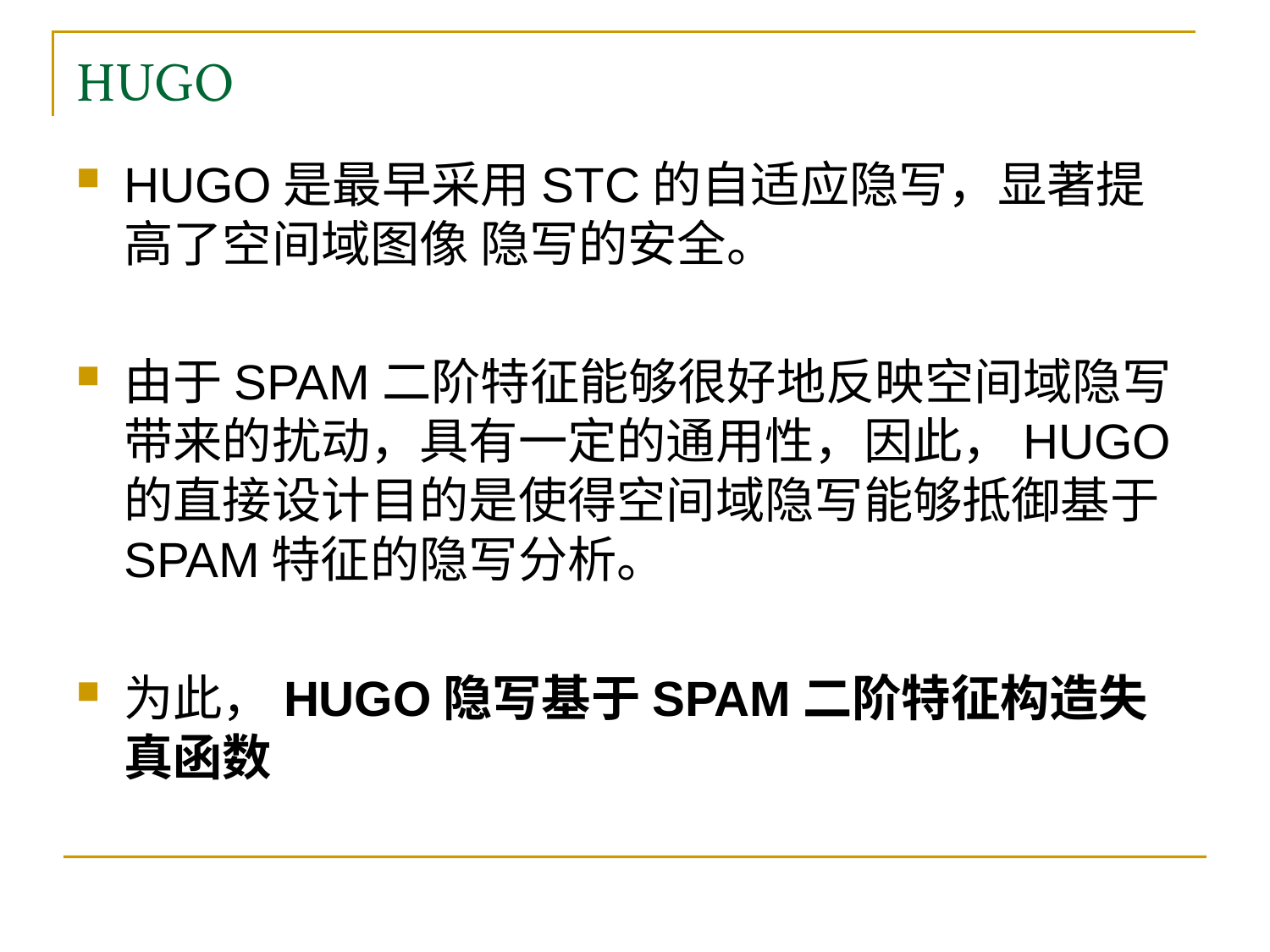

# HUGO
HUGO是最早采用STC的自适应隐写，显著提高了空间域图像 隐写的安全。

由于SPAM二阶特征能够很好地反映空间域隐写 带来的扰动，具有一定的通用性，因此，HUGO的直接设计目的是使得空间域隐写能够抵御基于SPAM特征的隐写分析。

为此，HUGO隐写基于SPAM二阶特征构造失真函数